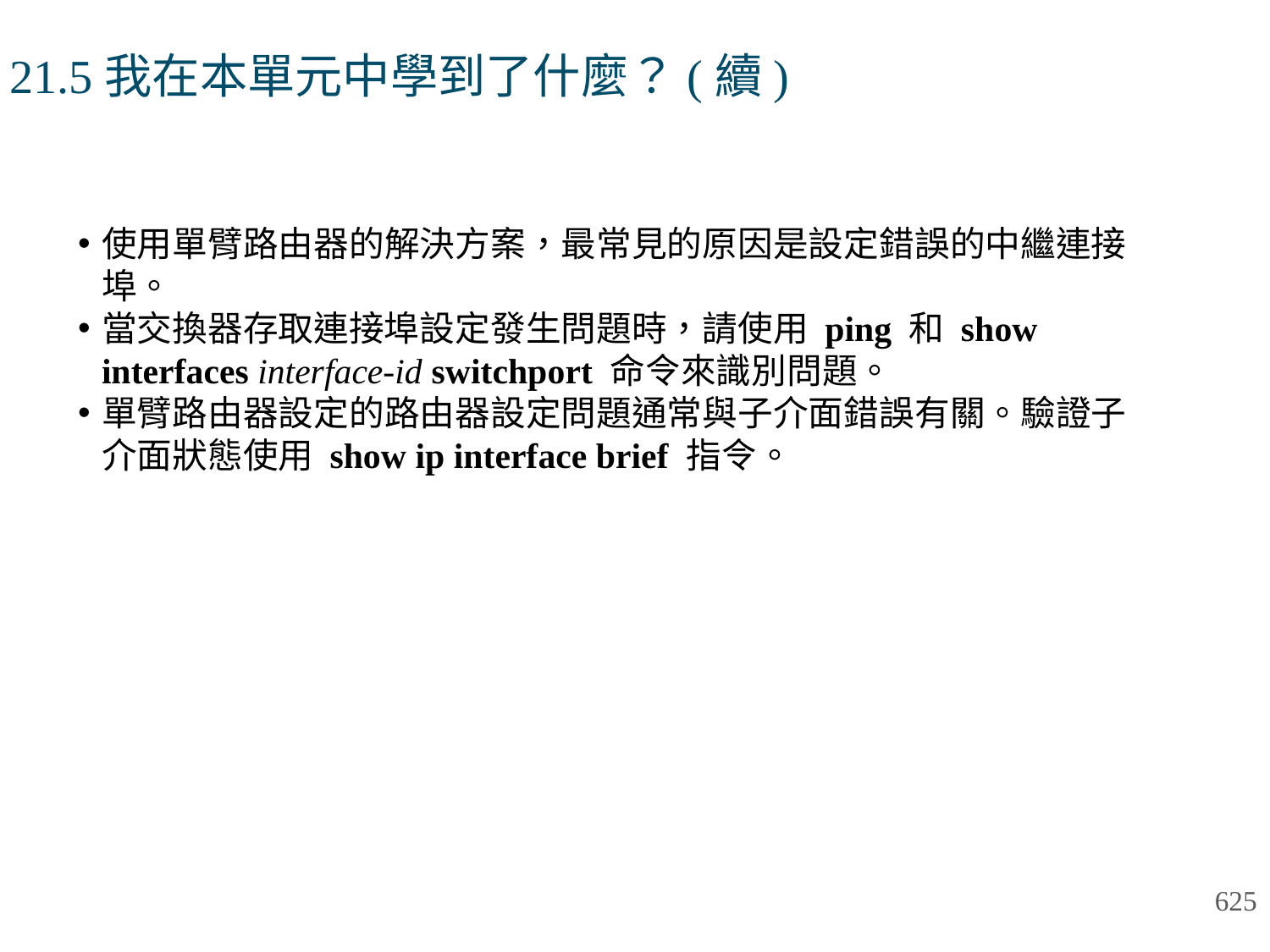

# 21.5我在本單元中學到了什麼？(續)
使用單臂路由器的解決方案，最常見的原因是設定錯誤的中繼連接埠。
當交換器存取連接埠設定發生問題時，請使用 ping 和 show interfaces interface-id switchport 命令來識別問題。
單臂路由器設定的路由器設定問題通常與子介面錯誤有關。驗證子介面狀態使用 show ip interface brief 指令。

625